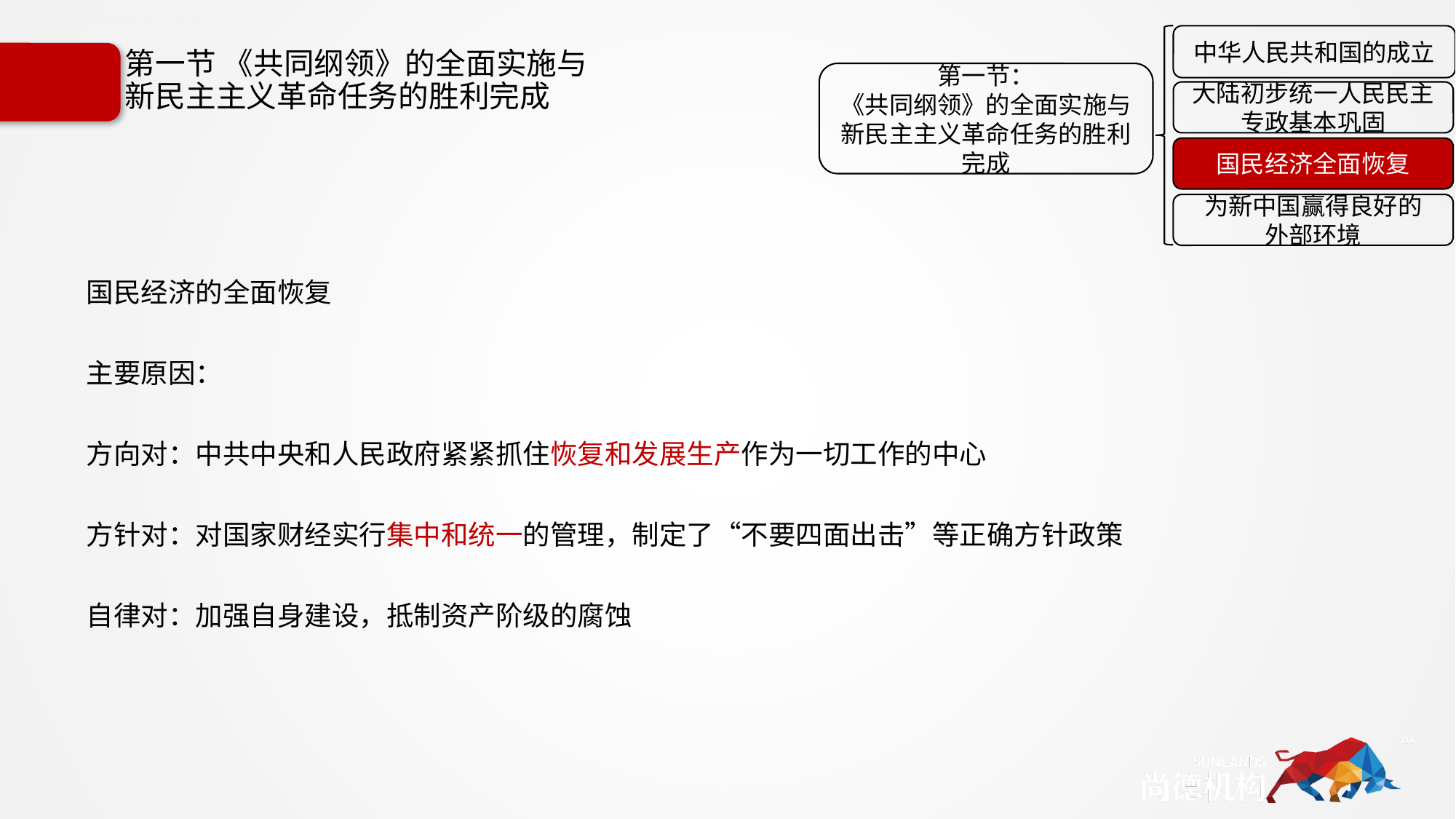

8.1.3国民经济的全面恢复

中华人民共和国的成立
第一节：
《共同纲领》的全面实施与新民主主义革命任务的胜利完成
大陆初步统一人民民主专政基本巩固
国民经济全面恢复
为新中国赢得良好的
外部环境
# 第一节 《共同纲领》的全面实施与 新民主主义革命任务的胜利完成
国民经济的全面恢复
主要原因：
方向对：中共中央和人民政府紧紧抓住恢复和发展生产作为一切工作的中心
方针对：对国家财经实行集中和统一的管理，制定了“不要四面出击”等正确方针政策
自律对：加强自身建设，抵制资产阶级的腐蚀